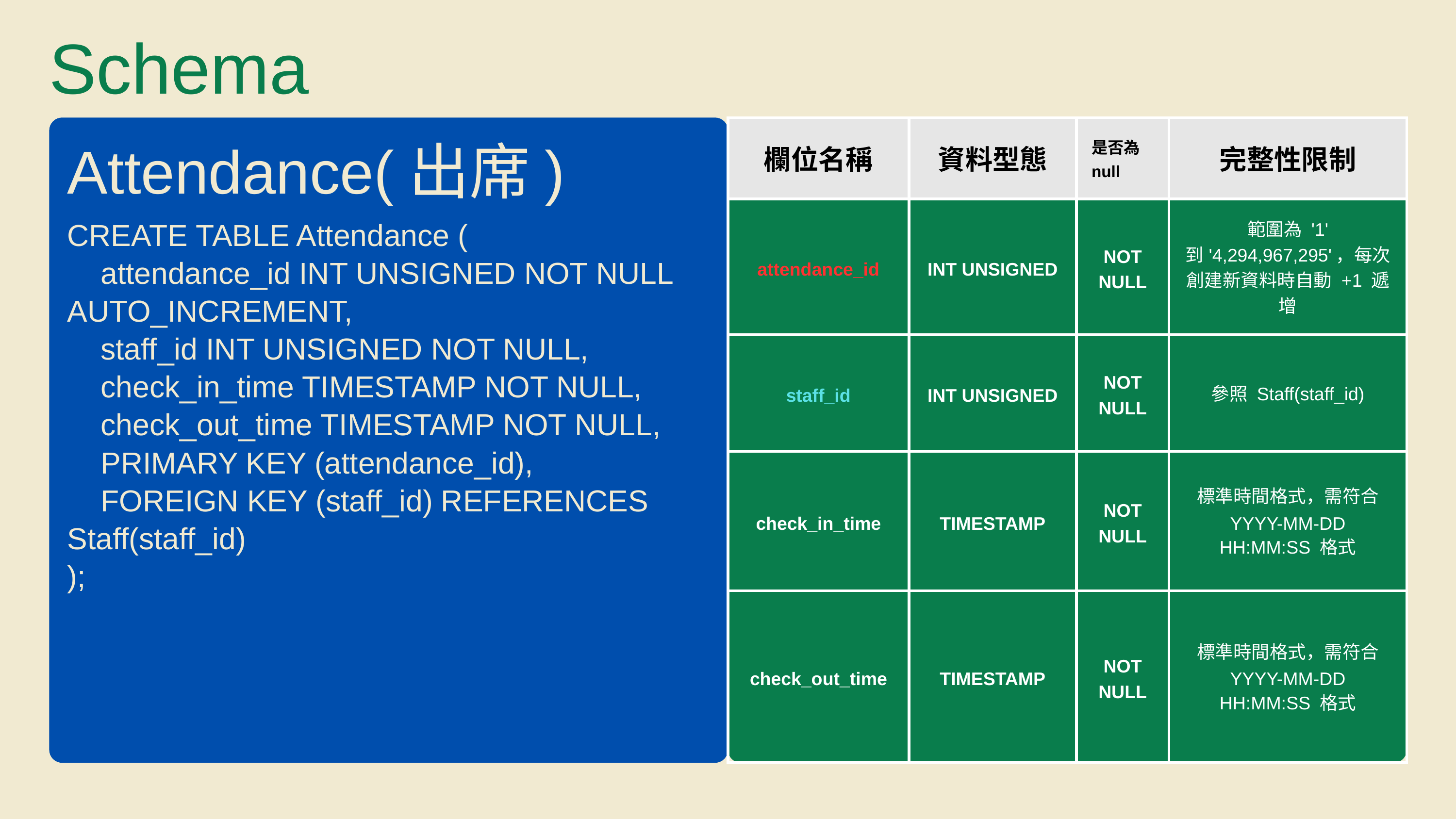

Schema

| 欄位名稱 | 資料型態 | 是否為null | 完整性限制 |
| --- | --- | --- | --- |
| attendance\_id | INT UNSIGNED | NOT NULL | 範圍為 '1' 到'4,294,967,295'，每次創建新資料時自動 +1 遞增 |
| staff\_id | INT UNSIGNED | NOT NULL | 參照 Staff(staff\_id) |
| check\_in\_time | TIMESTAMP | NOT NULL | 標準時間格式，需符合 YYYY-MM-DD HH:MM:SS 格式 |
| check\_out\_time | TIMESTAMP | NOT NULL | 標準時間格式，需符合 YYYY-MM-DD HH:MM:SS 格式 |
Attendance(出席)
CREATE TABLE Attendance (
    attendance_id INT UNSIGNED NOT NULL AUTO_INCREMENT,
    staff_id INT UNSIGNED NOT NULL,
    check_in_time TIMESTAMP NOT NULL,
    check_out_time TIMESTAMP NOT NULL,
    PRIMARY KEY (attendance_id),
    FOREIGN KEY (staff_id) REFERENCES Staff(staff_id)
);